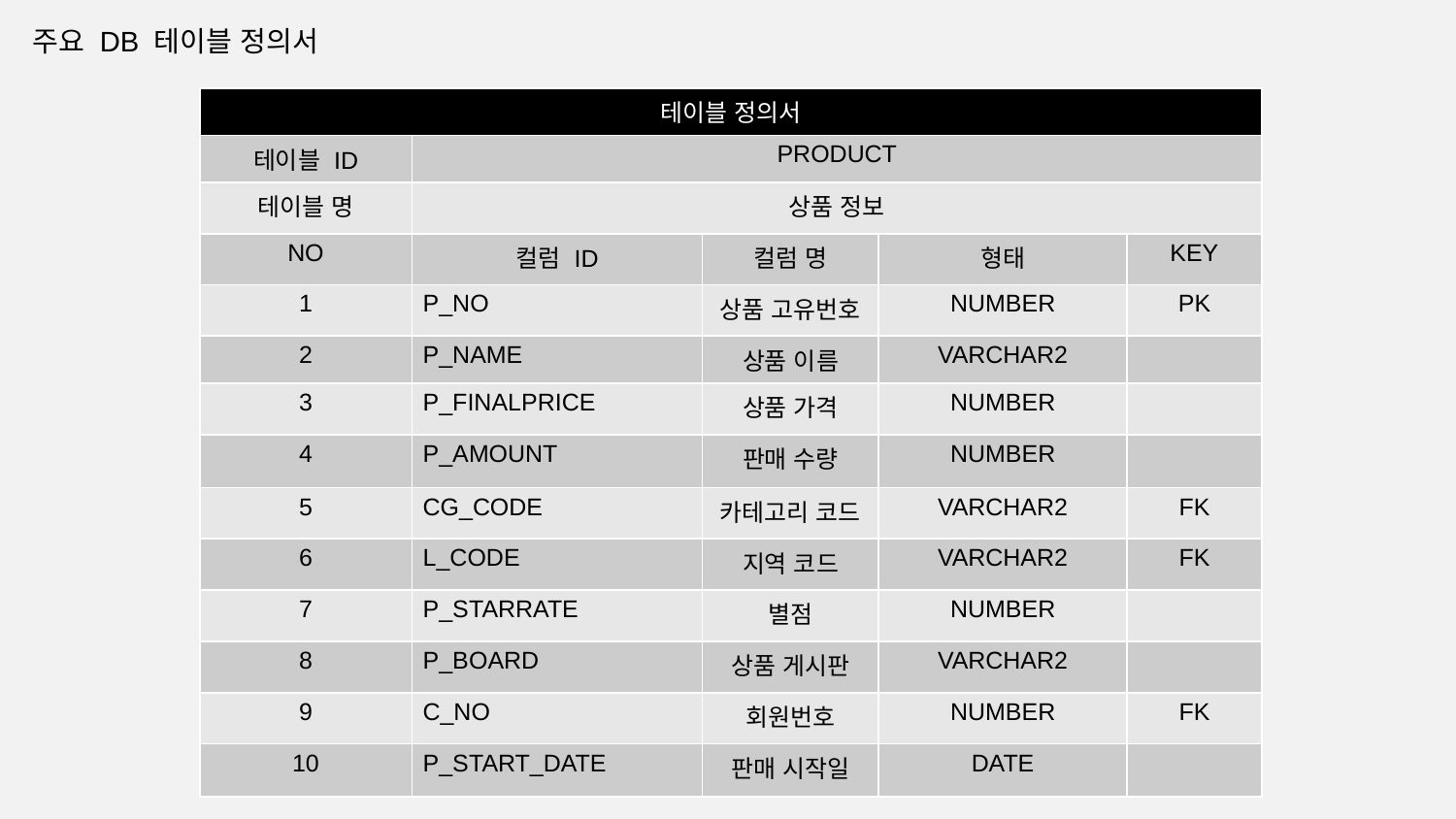

주요 DB 테이블 정의서
| 테이블 정의서 |  |  |  |  |
| --- | --- | --- | --- | --- |
| 테이블 ID | PRODUCT |  |  |  |
| 테이블 명 | 상품 정보 |  |  |  |
| NO | 컬럼 ID | 컬럼 명 | 형태 | KEY |
| 1 | P\_NO | 상품 고유번호 | NUMBER | PK |
| 2 | P\_NAME | 상품 이름 | VARCHAR2 |  |
| 3 | P\_FINALPRICE | 상품 가격 | NUMBER |  |
| 4 | P\_AMOUNT | 판매 수량 | NUMBER |  |
| 5 | CG\_CODE | 카테고리 코드 | VARCHAR2 | FK |
| 6 | L\_CODE | 지역 코드 | VARCHAR2 | FK |
| 7 | P\_STARRATE | 별점 | NUMBER |  |
| 8 | P\_BOARD | 상품 게시판 | VARCHAR2 |  |
| 9 | C\_NO | 회원번호 | NUMBER | FK |
| 10 | P\_START\_DATE | 판매 시작일 | DATE |  |